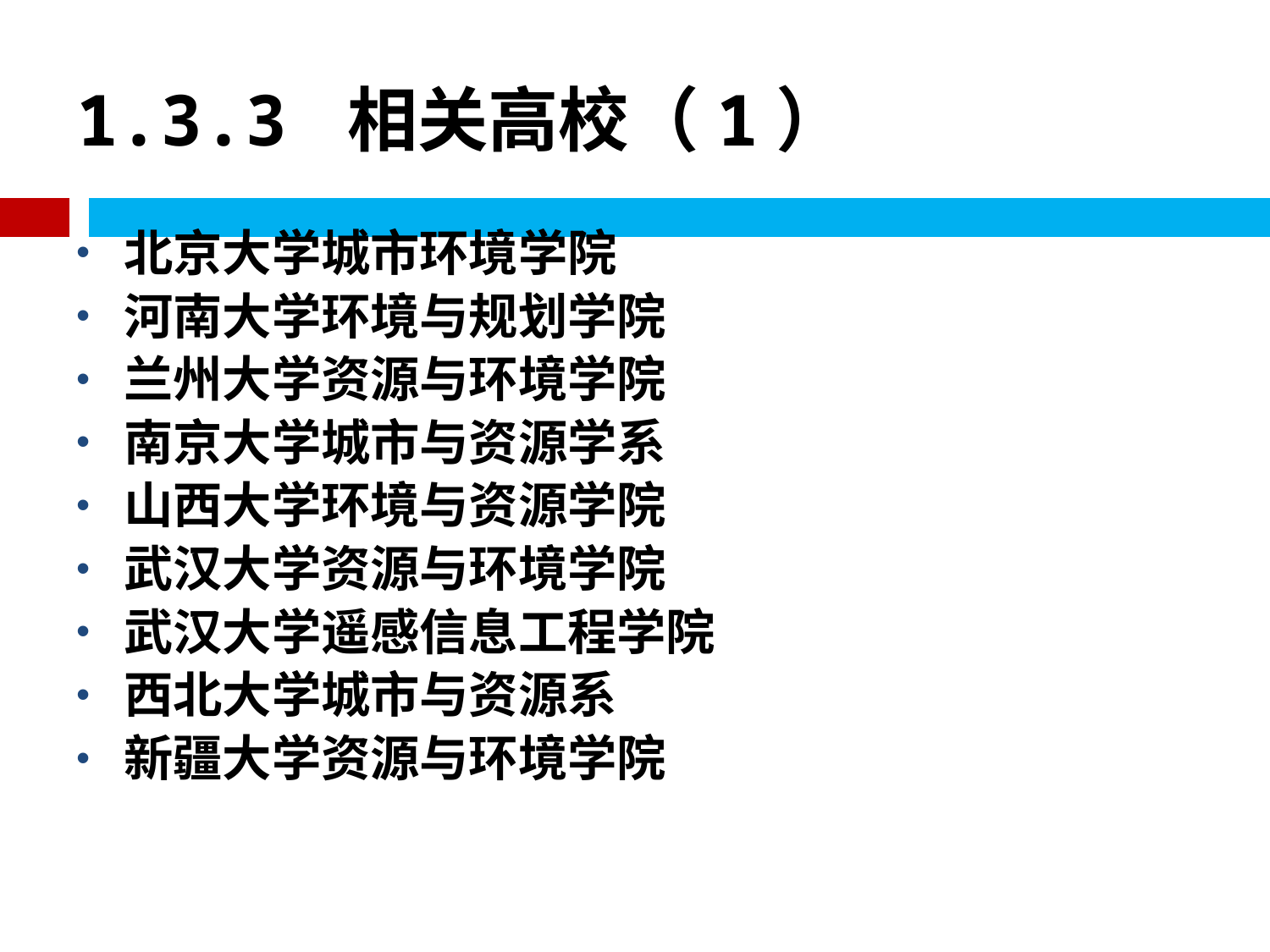

# 1.3.3 相关高校（1）
北京大学城市环境学院
河南大学环境与规划学院
兰州大学资源与环境学院
南京大学城市与资源学系
山西大学环境与资源学院
武汉大学资源与环境学院
武汉大学遥感信息工程学院
西北大学城市与资源系
新疆大学资源与环境学院